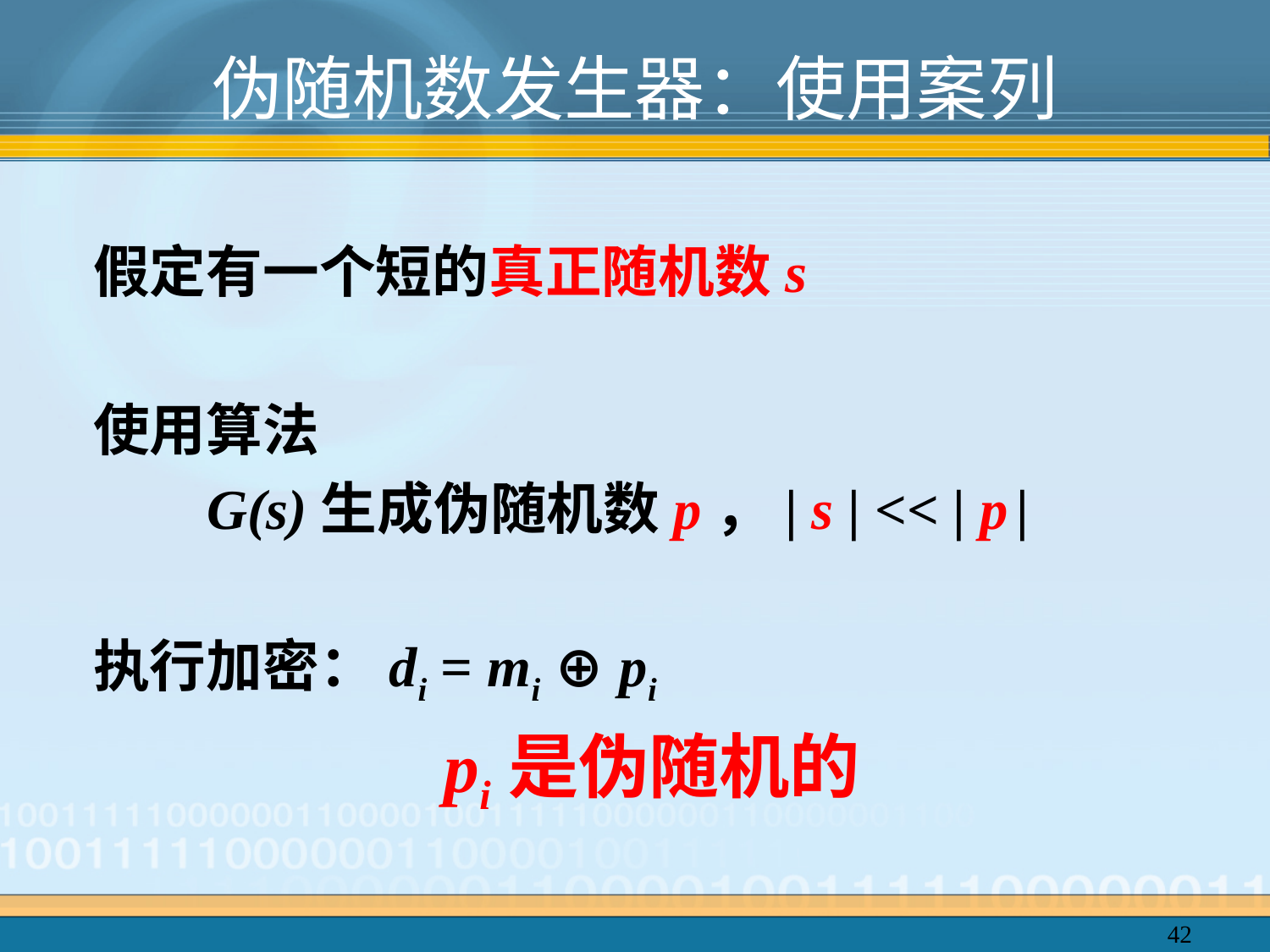

# 伪随机数发生器：使用案列

假定有一个短的真正随机数s

使用算法
        G(s)生成伪随机数p，| s | << | p |

执行加密：di = mi ⊕ pi
pi是伪随机的
42